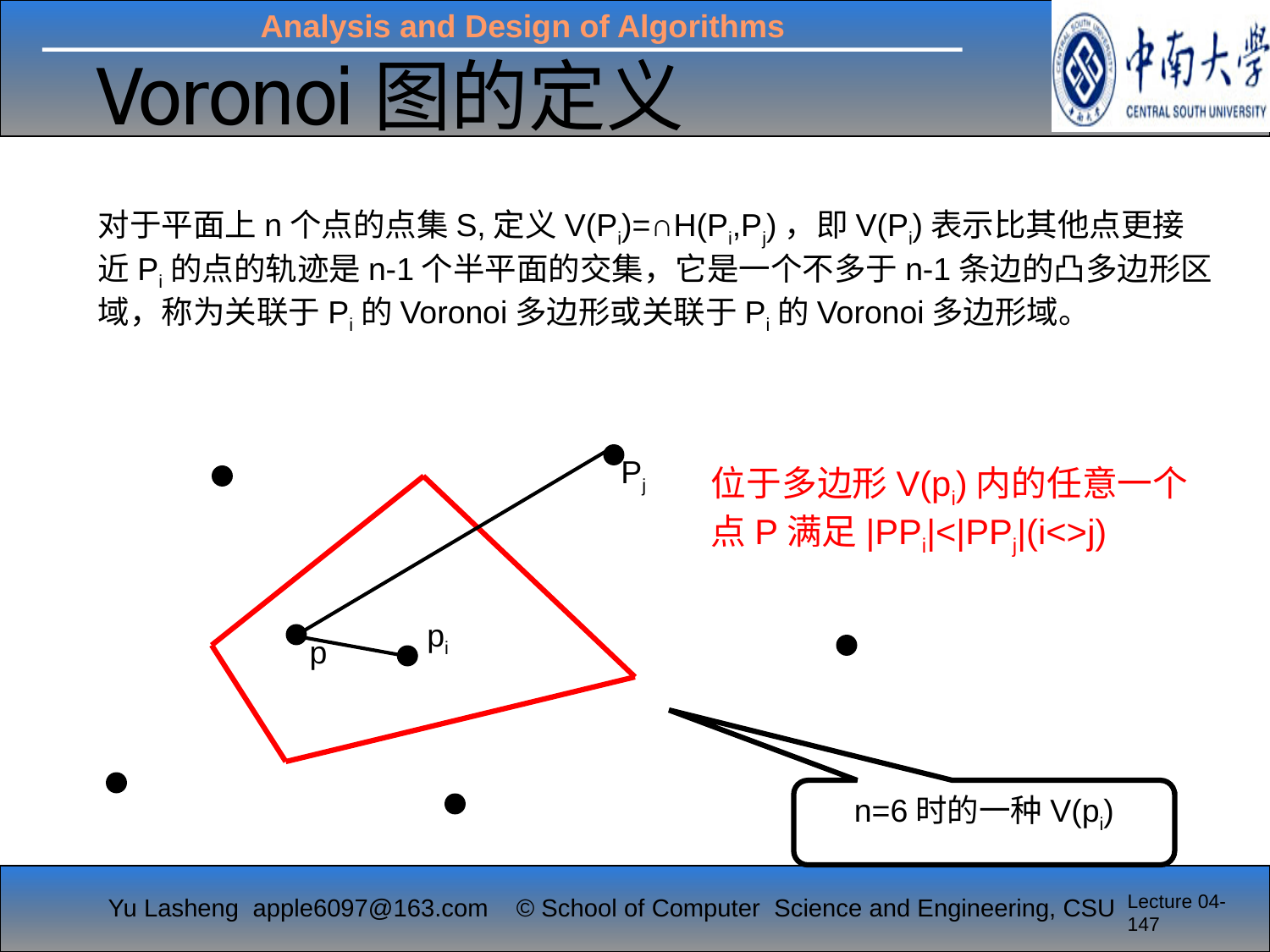

Voronoi图的定义
对于平面上n个点的点集S,定义V(Pi)=∩H(Pi,Pj)，即V(Pi)表示比其他点更接近Pi的点的轨迹是n-1个半平面的交集，它是一个不多于n-1条边的凸多边形区域，称为关联于Pi的Voronoi多边形或关联于Pi的Voronoi多边形域。

Pj
位于多边形V(pi)内的任意一个点P满足|PPi|<|PPj|(i<>j)

pi

p

n=6时的一种V(pi)

Lecture 04-147